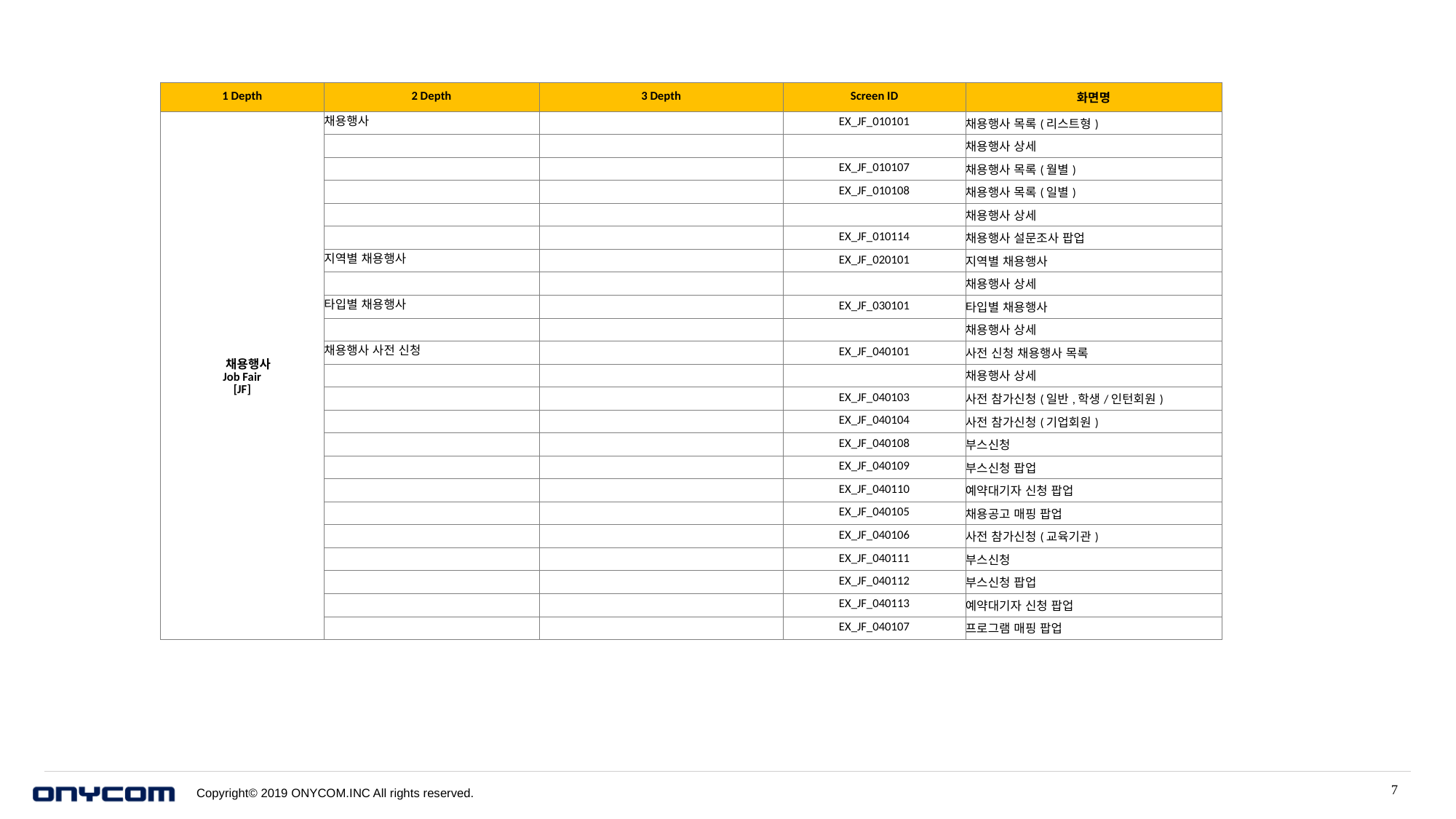

| 1 Depth | 2 Depth | 3 Depth | Screen ID | 화면명 |
| --- | --- | --- | --- | --- |
| 채용행사 Job Fair [JF] | 채용행사 |  | EX\_JF\_010101 | 채용행사 목록(리스트형) |
|  |  |  |  | 채용행사 상세 |
|  |  |  | EX\_JF\_010107 | 채용행사 목록(월별) |
|  |  |  | EX\_JF\_010108 | 채용행사 목록(일별) |
|  |  |  |  | 채용행사 상세 |
|  |  |  | EX\_JF\_010114 | 채용행사 설문조사 팝업 |
|  | 지역별 채용행사 |  | EX\_JF\_020101 | 지역별 채용행사 |
|  |  |  |  | 채용행사 상세 |
|  | 타입별 채용행사 |  | EX\_JF\_030101 | 타입별 채용행사 |
|  |  |  |  | 채용행사 상세 |
|  | 채용행사 사전 신청 |  | EX\_JF\_040101 | 사전 신청 채용행사 목록 |
|  |  |  |  | 채용행사 상세 |
|  |  |  | EX\_JF\_040103 | 사전 참가신청(일반,학생/인턴회원) |
|  |  |  | EX\_JF\_040104 | 사전 참가신청(기업회원) |
|  |  |  | EX\_JF\_040108 | 부스신청 |
|  |  |  | EX\_JF\_040109 | 부스신청 팝업 |
|  |  |  | EX\_JF\_040110 | 예약대기자 신청 팝업 |
|  |  |  | EX\_JF\_040105 | 채용공고 매핑 팝업 |
|  |  |  | EX\_JF\_040106 | 사전 참가신청(교육기관) |
|  |  |  | EX\_JF\_040111 | 부스신청 |
|  |  |  | EX\_JF\_040112 | 부스신청 팝업 |
|  |  |  | EX\_JF\_040113 | 예약대기자 신청 팝업 |
|  |  |  | EX\_JF\_040107 | 프로그램 매핑 팝업 |
7